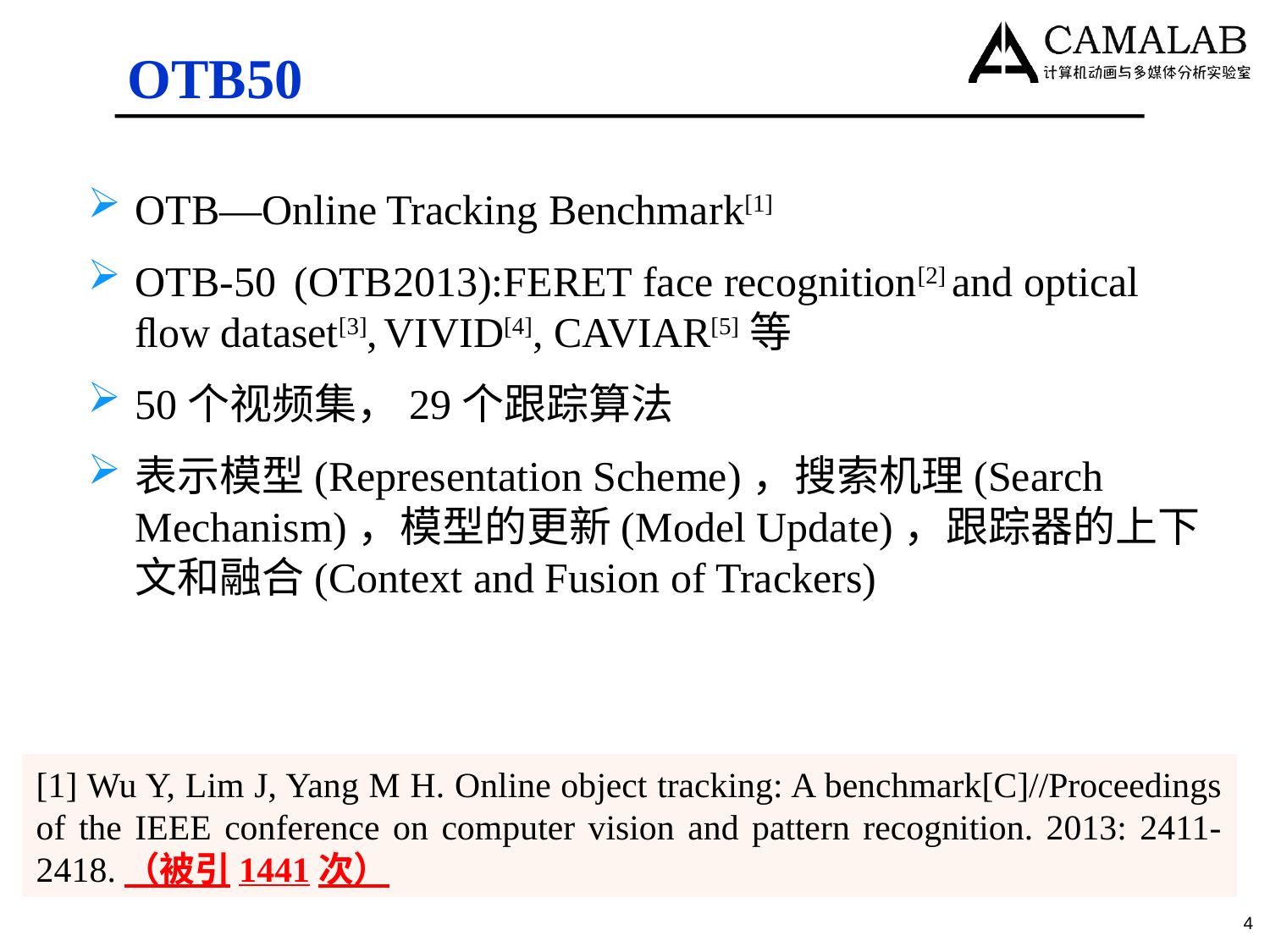

# OTB50
OTB—Online Tracking Benchmark[1]
OTB-50   (OTB2013):FERET face recognition[2] and optical ﬂow dataset[3], VIVID[4], CAVIAR[5]等
50个视频集，29个跟踪算法
表示模型(Representation Scheme)，搜索机理(Search Mechanism)，模型的更新(Model Update)，跟踪器的上下文和融合(Context and Fusion of Trackers)

[1] Wu Y, Lim J, Yang M H. Online object tracking: A benchmark[C]//Proceedings of the IEEE conference on computer vision and pattern recognition. 2013: 2411-2418.（被引1441次）